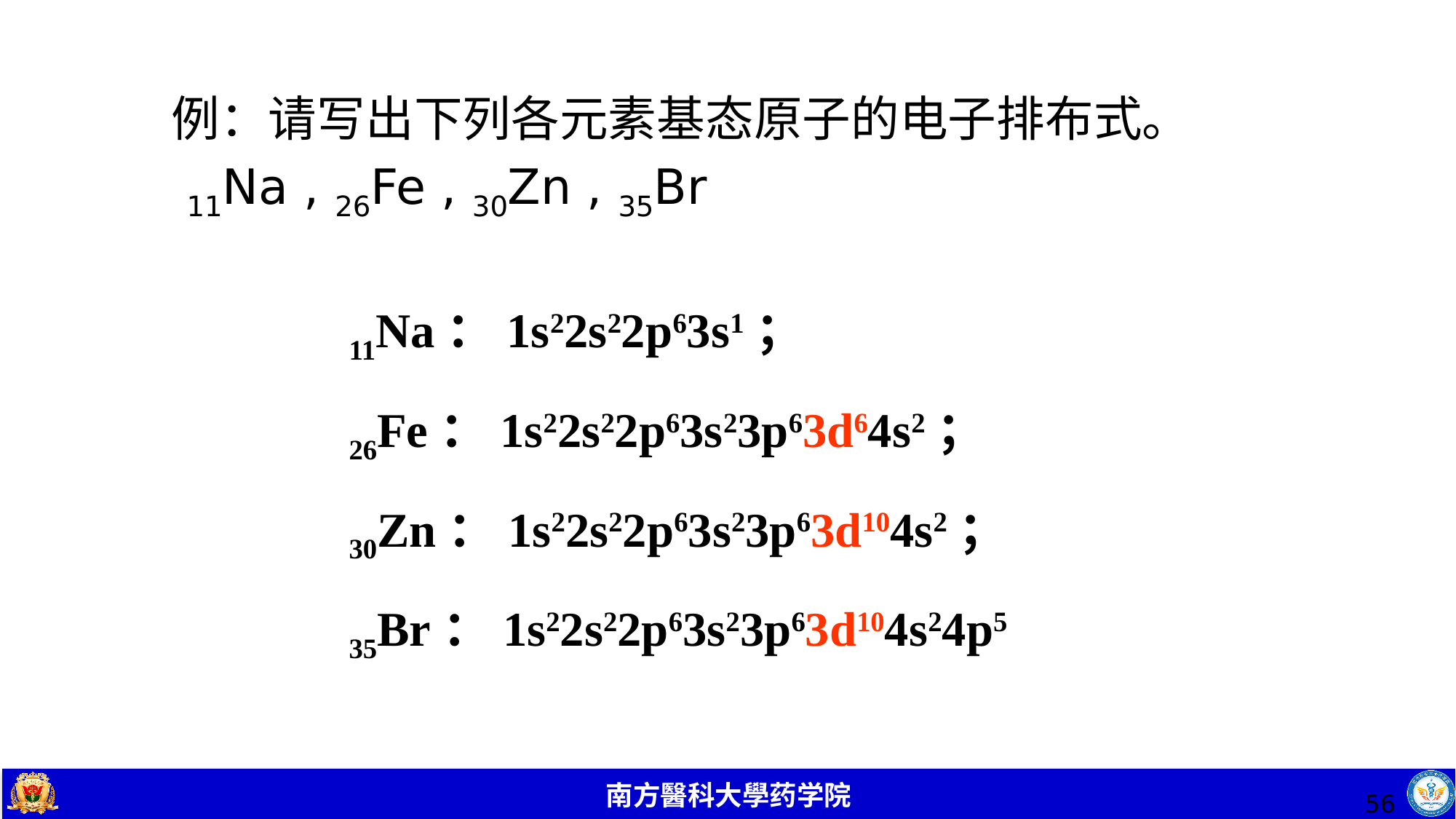

例：请写出下列各元素基态原子的电子排布式。
 11Na , 26Fe , 30Zn , 35Br
11Na：1s22s22p63s1；
26Fe：1s22s22p63s23p63d64s2；
30Zn：1s22s22p63s23p63d104s2；
35Br：1s22s22p63s23p63d104s24p5
56